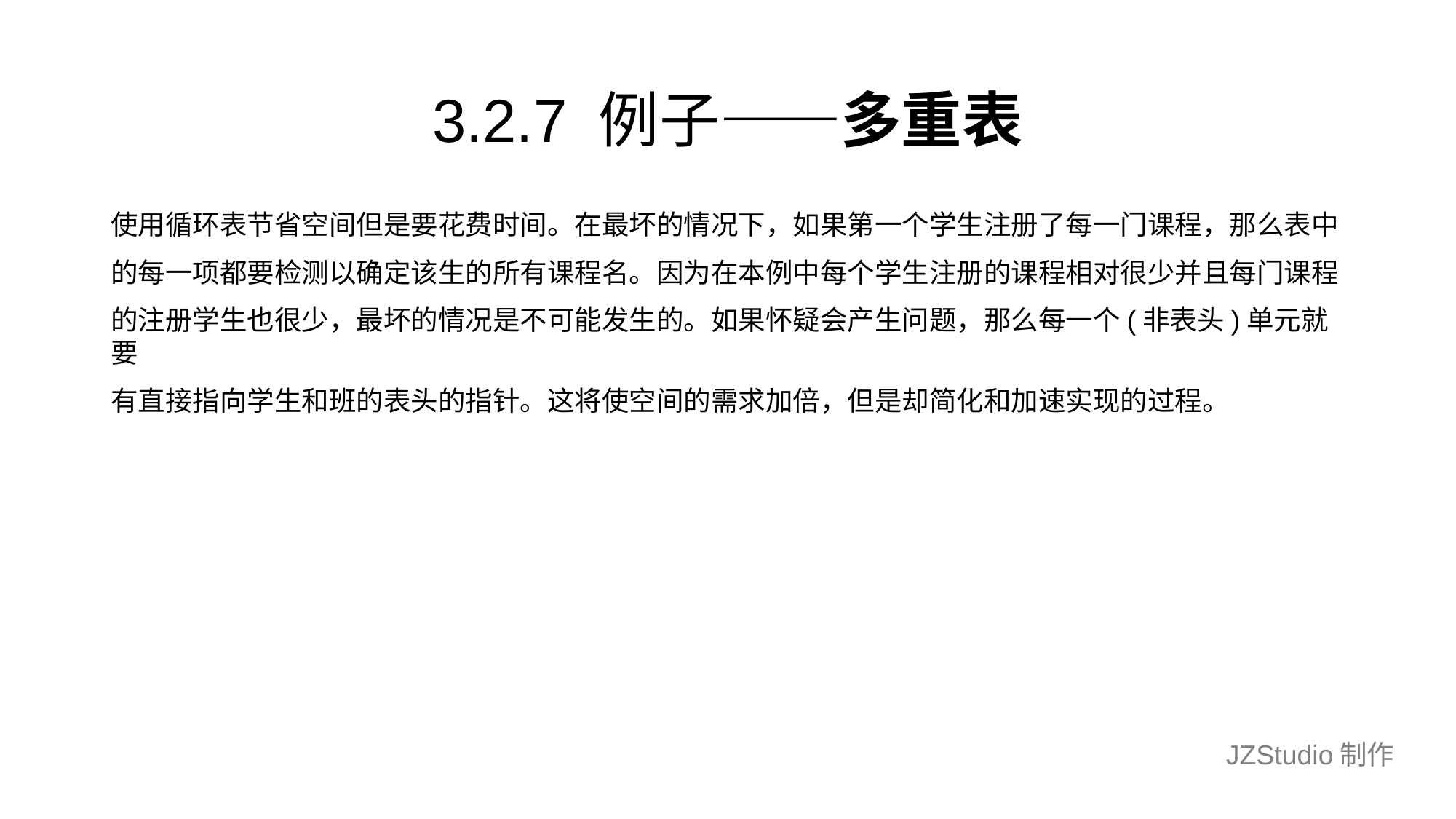

# 3.2.7 例子——多重表
使用循环表节省空间但是要花费时间。在最坏的情况下，如果第一个学生注册了每一门课程，那么表中
的每一项都要检测以确定该生的所有课程名。因为在本例中每个学生注册的课程相对很少并且每门课程
的注册学生也很少，最坏的情况是不可能发生的。如果怀疑会产生问题，那么每一个(非表头)单元就要
有直接指向学生和班的表头的指针。这将使空间的需求加倍，但是却简化和加速实现的过程。